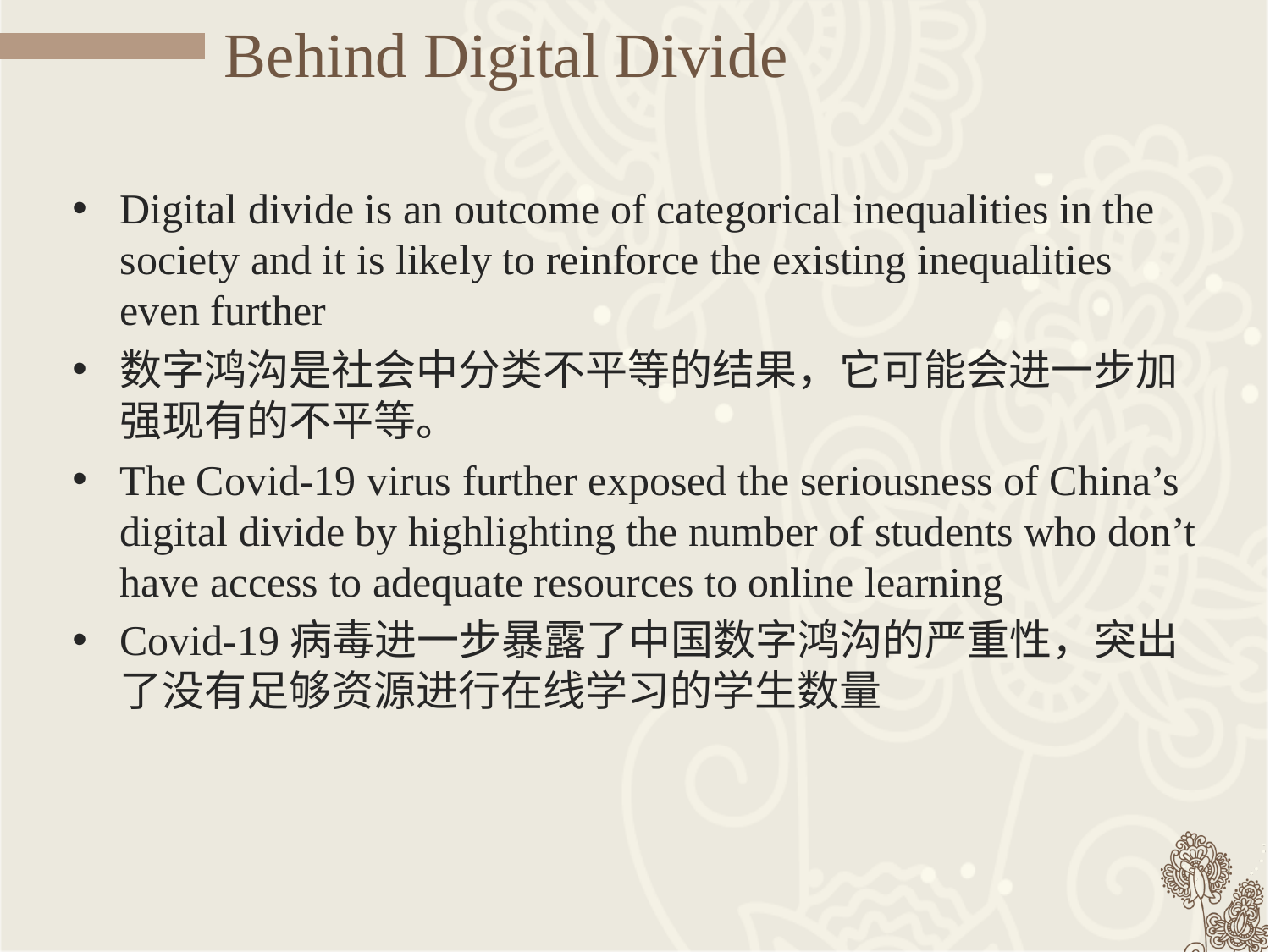

# Behind Digital Divide

Digital divide is an outcome of categorical inequalities in the society and it is likely to reinforce the existing inequalities even further
数字鸿沟是社会中分类不平等的结果，它可能会进一步加强现有的不平等。
The Covid-19 virus further exposed the seriousness of China’s digital divide by highlighting the number of students who don’t have access to adequate resources to online learning
Covid-19病毒进一步暴露了中国数字鸿沟的严重性，突出了没有足够资源进行在线学习的学生数量